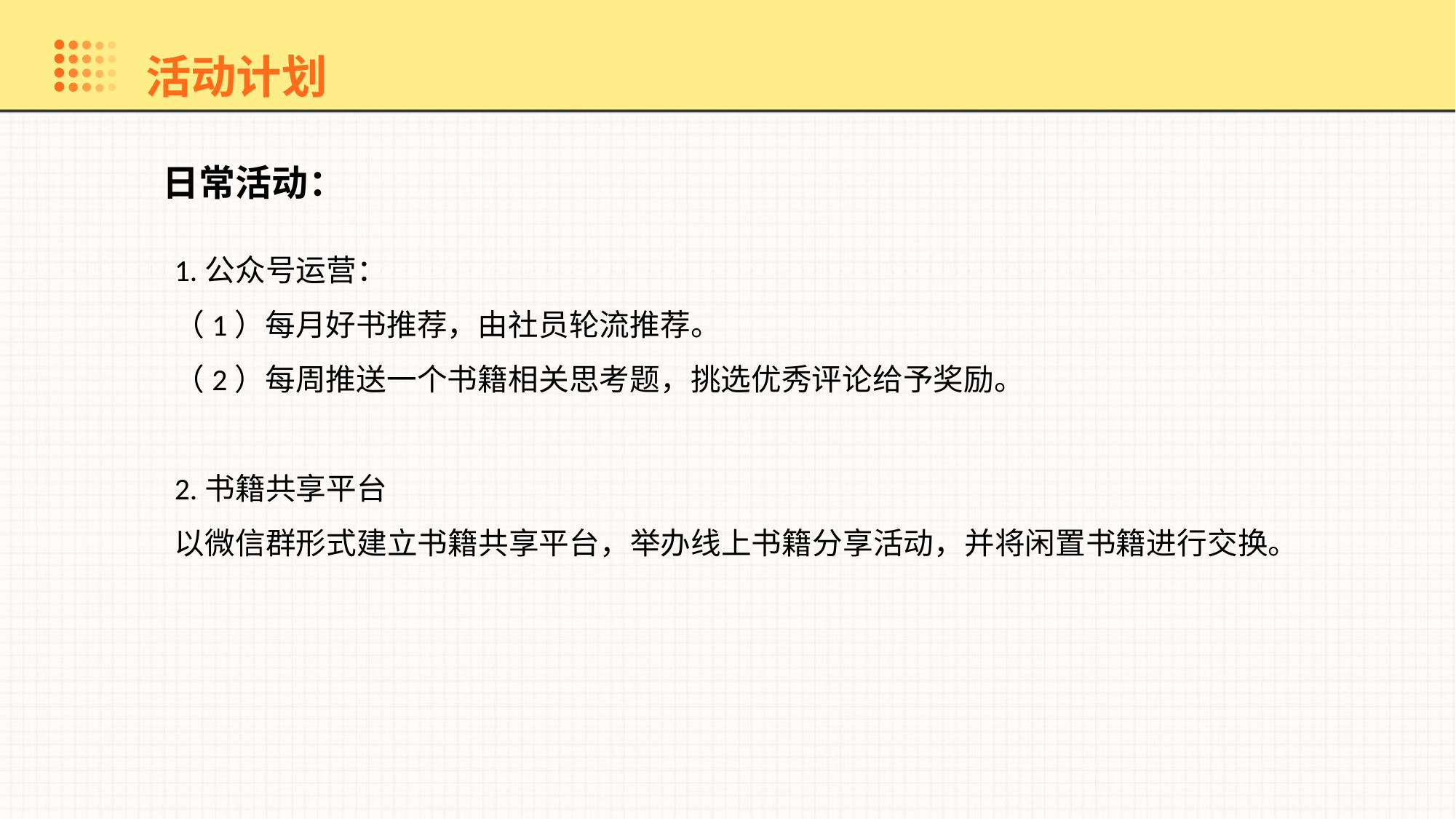

活动计划

日常活动：
1.公众号运营：
（1）每月好书推荐，由社员轮流推荐。
（2）每周推送一个书籍相关思考题，挑选优秀评论给予奖励。

2.书籍共享平台
以微信群形式建立书籍共享平台，举办线上书籍分享活动，并将闲置书籍进行交换。